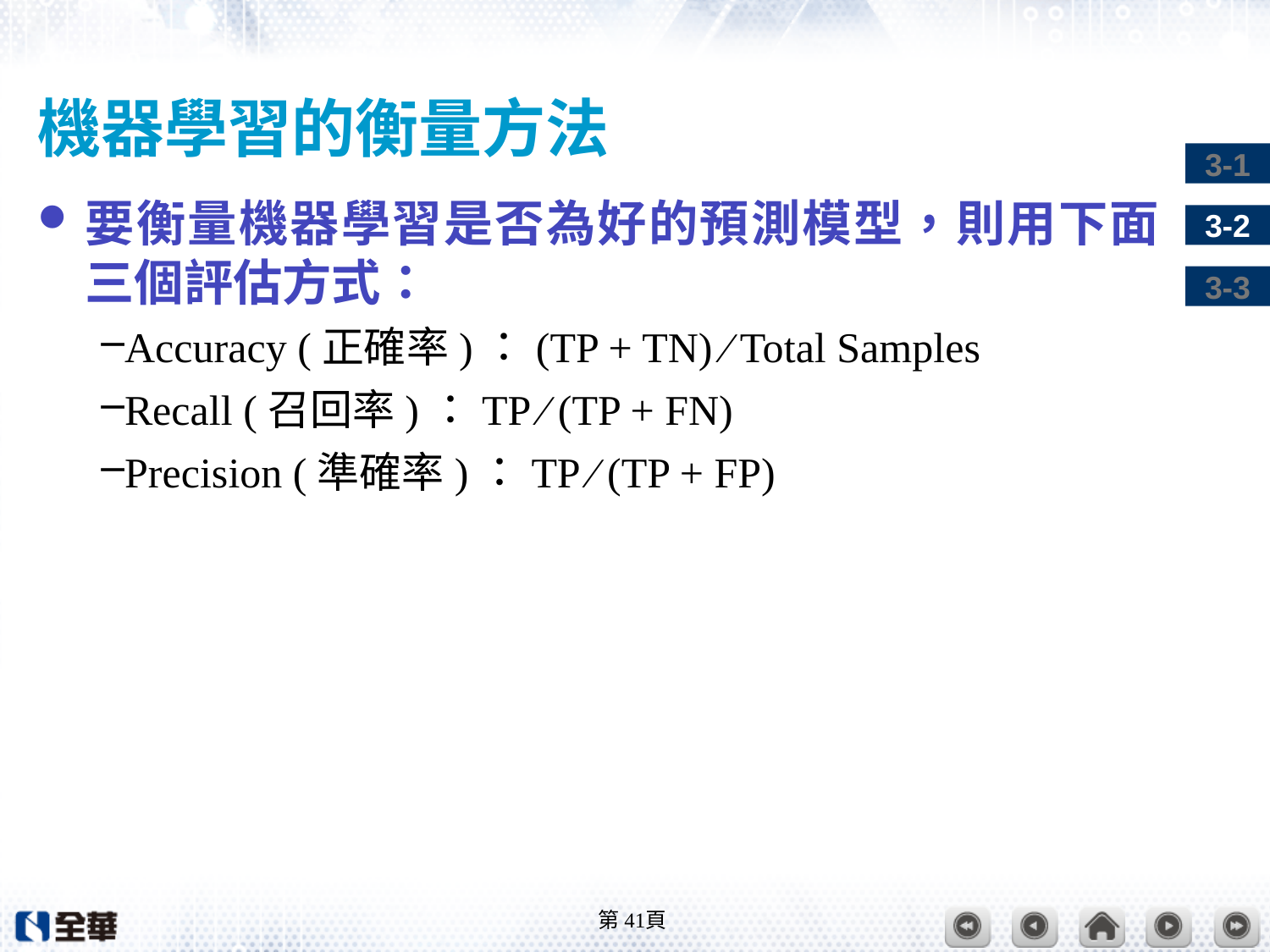

# 機器學習的衡量方法
要衡量機器學習是否為好的預測模型，則用下面三個評估方式：
Accuracy (正確率)：(TP + TN) ∕ Total Samples
Recall (召回率)：TP ∕ (TP + FN)
Precision (準確率)：TP ∕ (TP + FP)